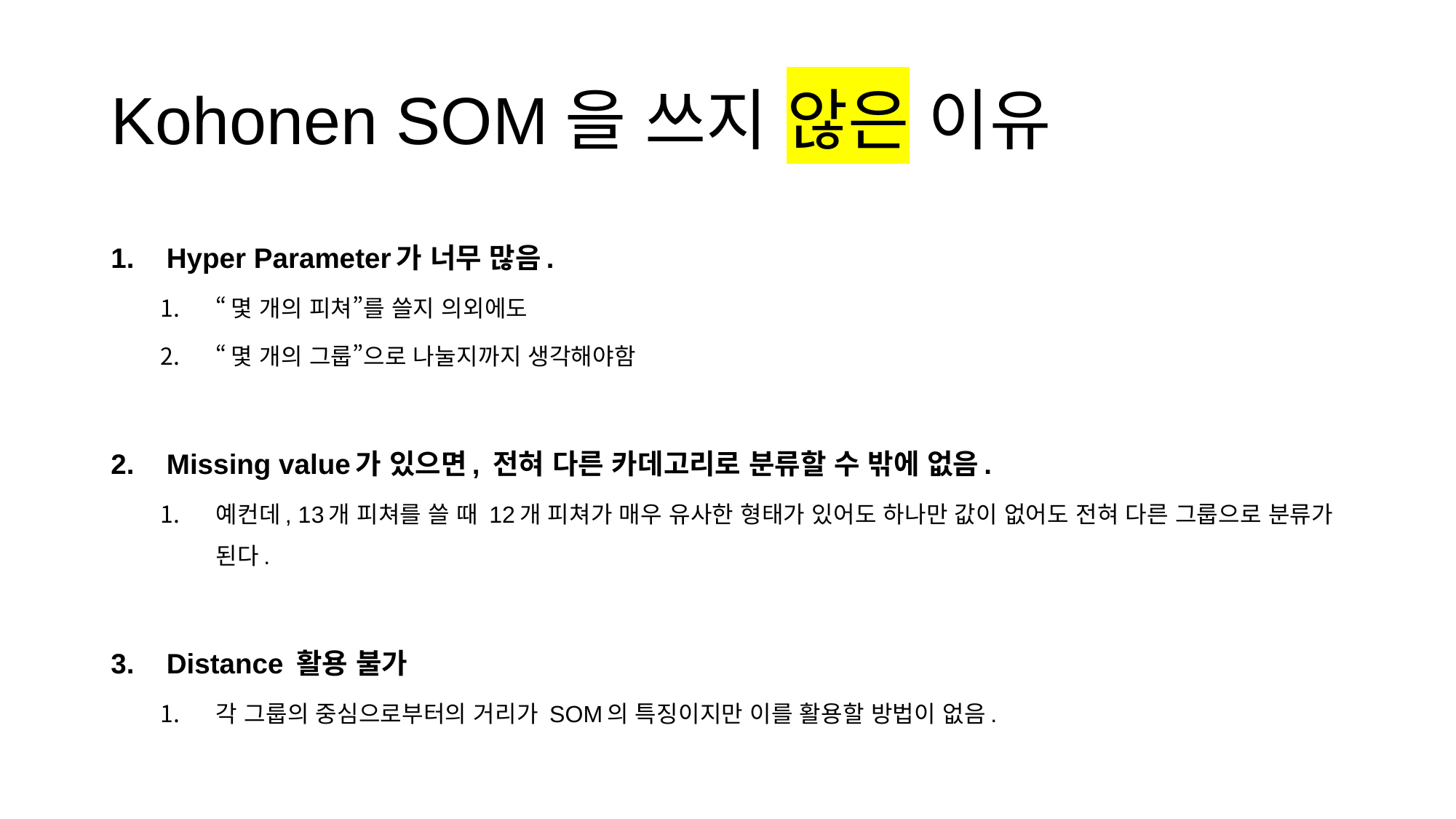

# Kohonen SOM을 쓰지 않은 이유
Hyper Parameter가 너무 많음.
“몇 개의 피쳐”를 쓸지 의외에도
“몇 개의 그룹”으로 나눌지까지 생각해야함

Missing value가 있으면, 전혀 다른 카데고리로 분류할 수 밖에 없음.
예컨데, 13개 피쳐를 쓸 때 12개 피쳐가 매우 유사한 형태가 있어도 하나만 값이 없어도 전혀 다른 그룹으로 분류가 된다.

Distance 활용 불가
각 그룹의 중심으로부터의 거리가 SOM의 특징이지만 이를 활용할 방법이 없음.